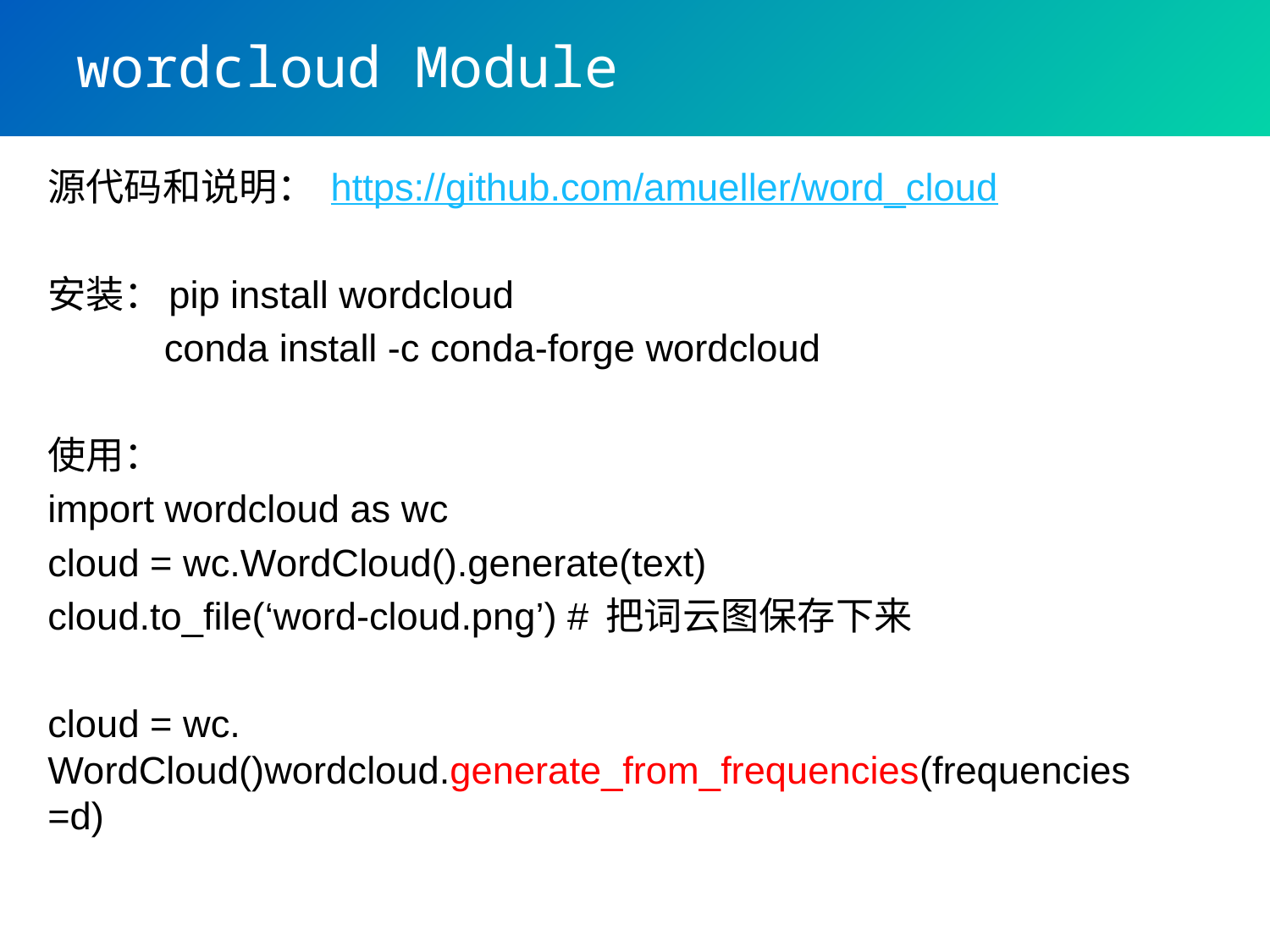

# wordcloud Module
源代码和说明： https://github.com/amueller/word_cloud

安装：pip install wordcloud
           conda install -c conda-forge wordcloud

使用：
import wordcloud as wc
cloud = wc.WordCloud().generate(text)
cloud.to_file(‘word-cloud.png’) # 把词云图保存下来

cloud = wc. WordCloud()wordcloud.generate_from_frequencies(frequencies=d)